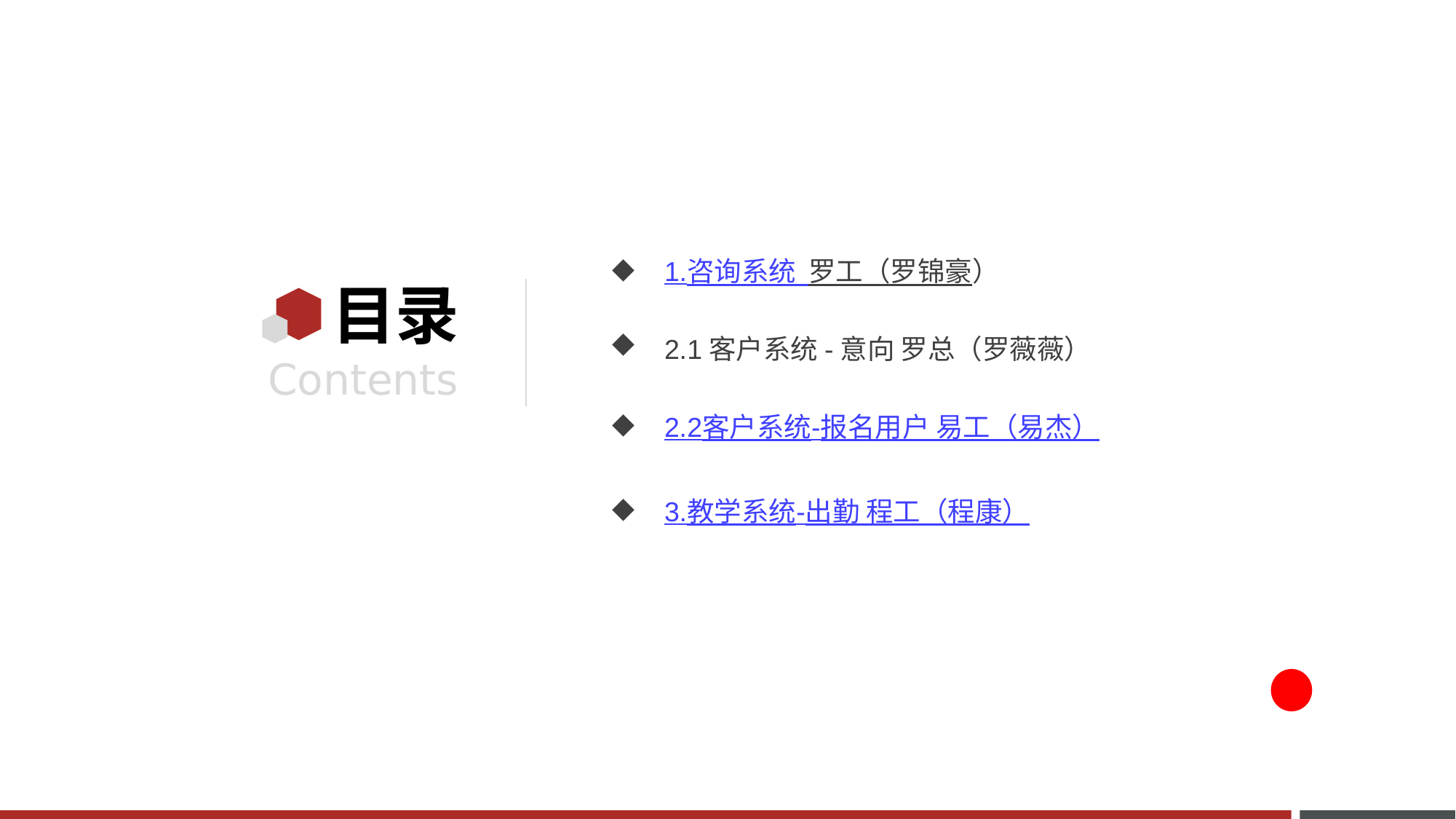

1.咨询系统  罗工（罗锦豪）
2.1客户系统-意向 罗总（罗薇薇）
2.2客户系统-报名用户 易工（易杰）
3.教学系统-出勤 程工（程康）